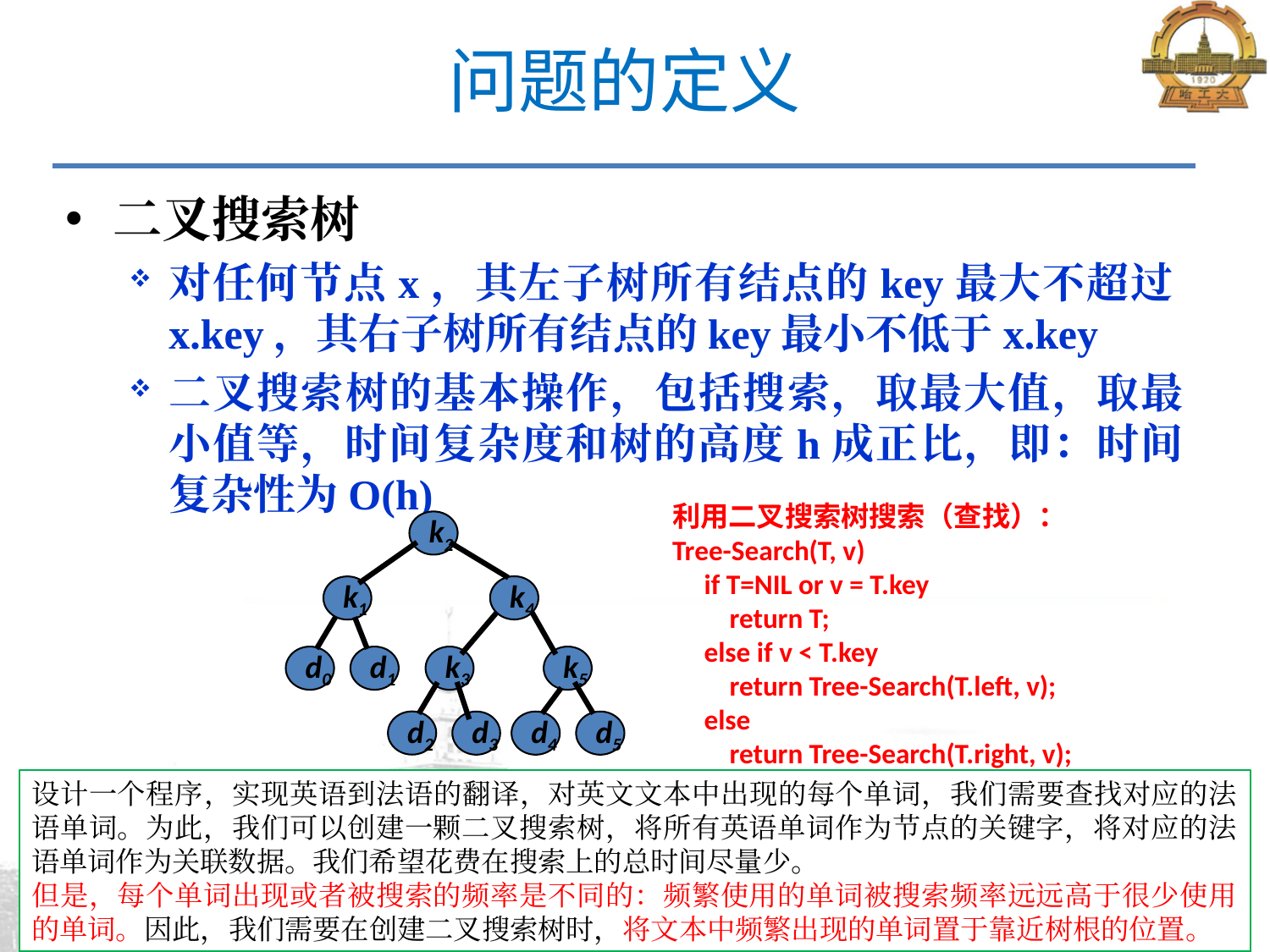

# 问题的定义
二叉搜索树
对任何节点x，其左子树所有结点的key最大不超过x.key，其右子树所有结点的key最小不低于x.key
二叉搜索树的基本操作，包括搜索，取最大值，取最小值等，时间复杂度和树的高度h成正比，即：时间复杂性为O(h)
利用二叉搜索树搜索（查找）：
Tree-Search(T, v)
     if T=NIL or v = T.key
         return T;
     else if v < T.key
         return Tree-Search(T.left, v);
     else
         return Tree-Search(T.right, v);
k2

k4
k1

d0
d1
k3
k5

d2
d3
d4
d5
设计一个程序，实现英语到法语的翻译，对英文文本中出现的每个单词，我们需要查找对应的法语单词。为此，我们可以创建一颗二叉搜索树，将所有英语单词作为节点的关键字，将对应的法语单词作为关联数据。我们希望花费在搜索上的总时间尽量少。
但是，每个单词出现或者被搜索的频率是不同的：频繁使用的单词被搜索频率远远高于很少使用的单词。因此，我们需要在创建二叉搜索树时，将文本中频繁出现的单词置于靠近树根的位置。